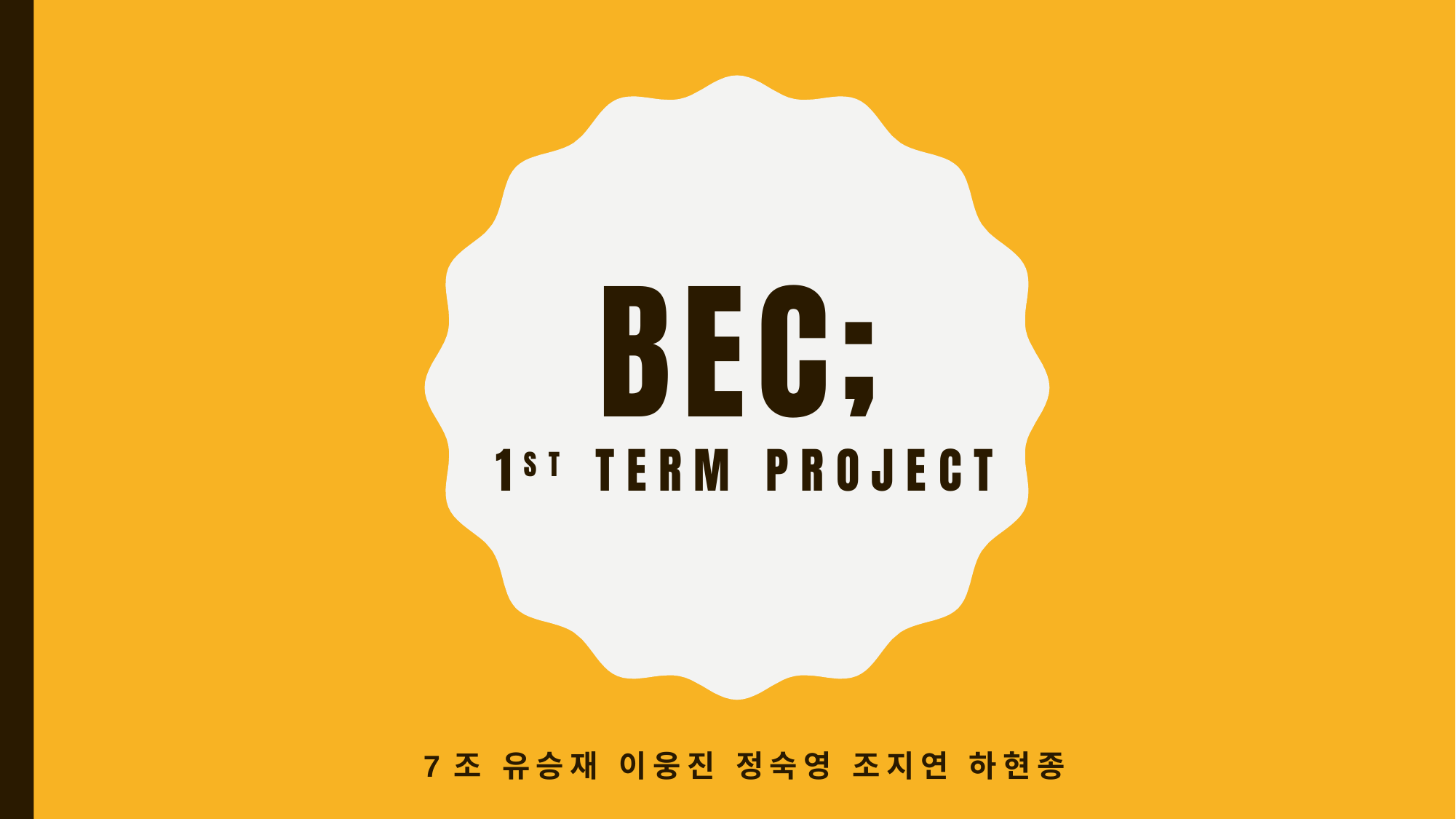

# BEC; 1st term project
7조 유승재 이웅진 정숙영 조지연 하현종